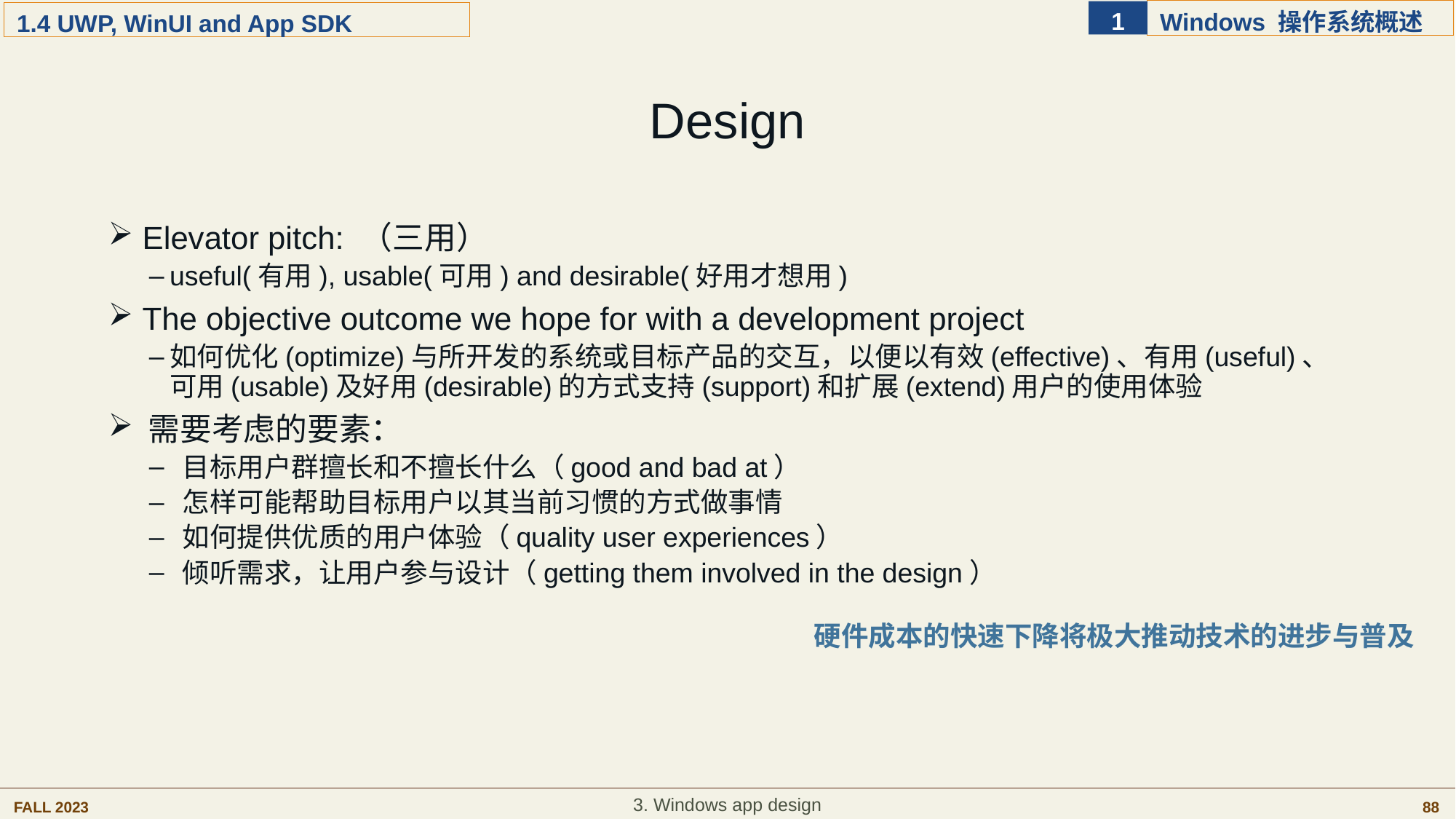

Design
 Elevator pitch: （三用）
useful(有用), usable(可用) and desirable(好用才想用)
 The objective outcome we hope for with a development project
如何优化(optimize)与所开发的系统或目标产品的交互，以便以有效(effective)、有用(useful)、可用(usable)及好用(desirable)的方式支持(support)和扩展(extend)用户的使用体验
 需要考虑的要素：
 目标用户群擅长和不擅长什么（good and bad at）
 怎样可能帮助目标用户以其当前习惯的方式做事情
 如何提供优质的用户体验（quality user experiences）
 倾听需求，让用户参与设计（getting them involved in the design）
硬件成本的快速下降将极大推动技术的进步与普及
3. Windows app design